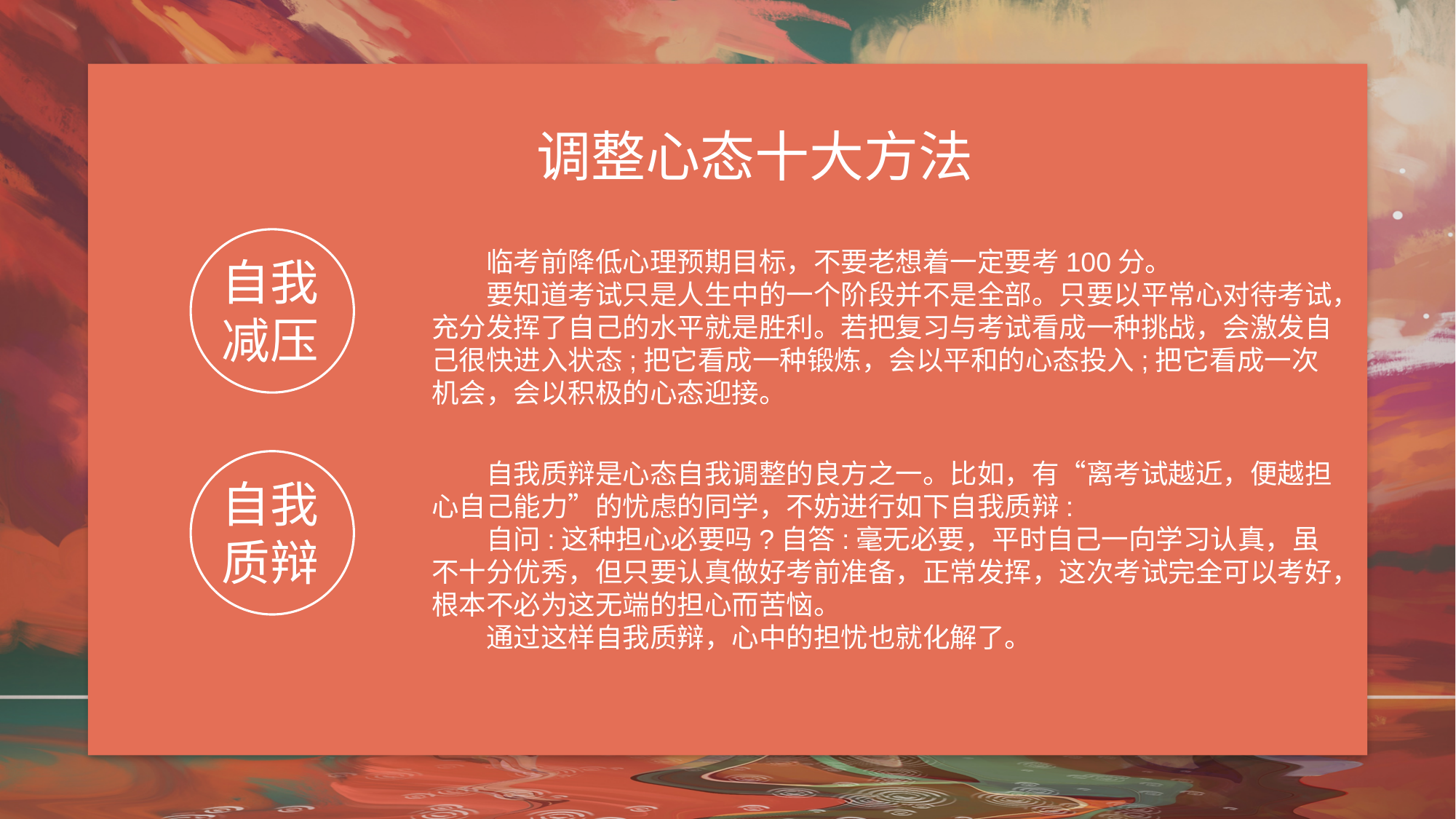

调整心态十大方法

自我
减压
临考前降低心理预期目标，不要老想着一定要考100分。
要知道考试只是人生中的一个阶段并不是全部。只要以平常心对待考试，充分发挥了自己的水平就是胜利。若把复习与考试看成一种挑战，会激发自己很快进入状态;把它看成一种锻炼，会以平和的心态投入;把它看成一次机会，会以积极的心态迎接。

自我
质辩
自我质辩是心态自我调整的良方之一。比如，有“离考试越近，便越担心自己能力”的忧虑的同学，不妨进行如下自我质辩:
自问:这种担心必要吗?自答:毫无必要，平时自己一向学习认真，虽不十分优秀，但只要认真做好考前准备，正常发挥，这次考试完全可以考好，根本不必为这无端的担心而苦恼。
通过这样自我质辩，心中的担忧也就化解了。